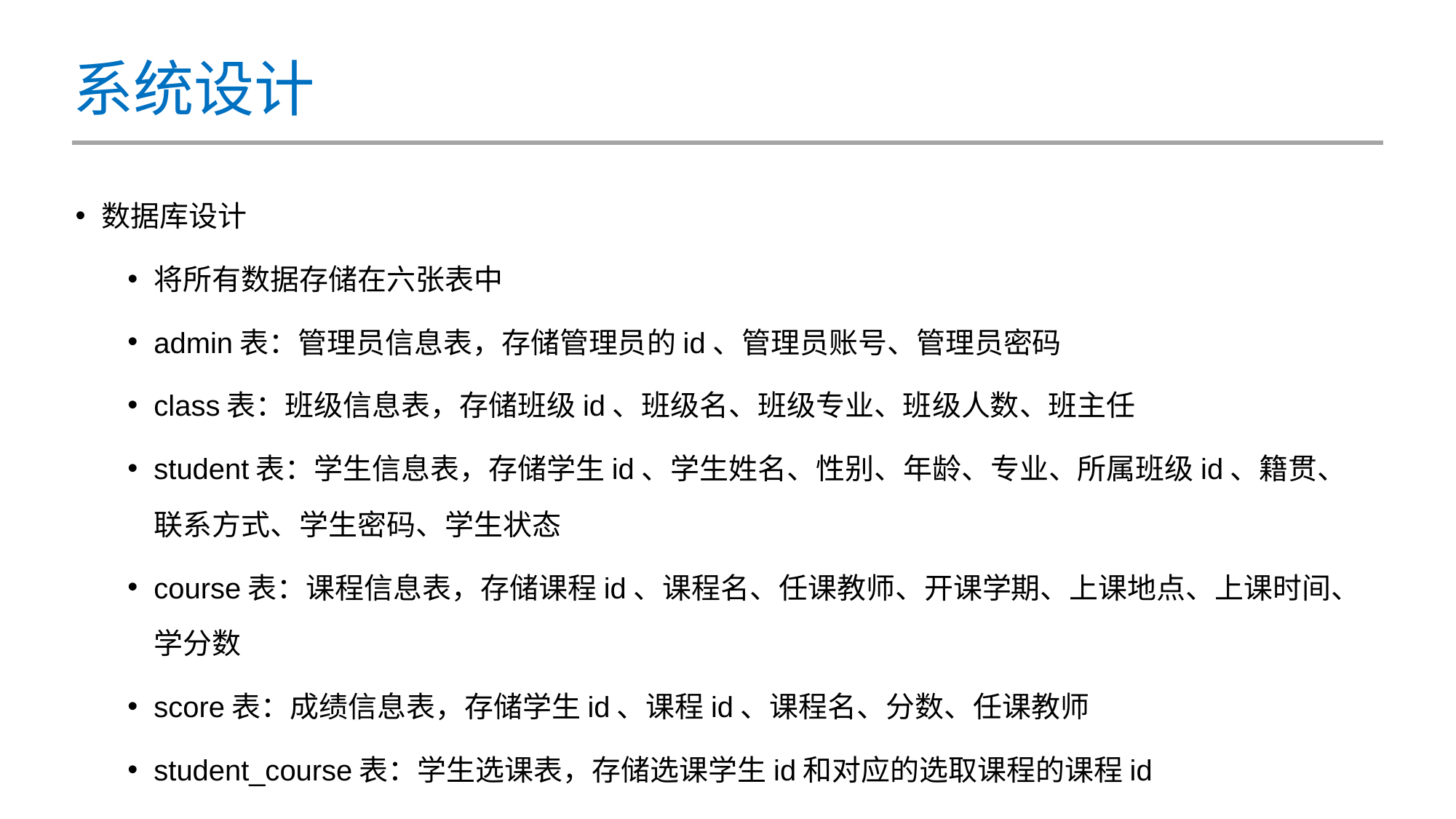

# 系统设计
数据库设计
将所有数据存储在六张表中
admin表：管理员信息表，存储管理员的id、管理员账号、管理员密码
class表：班级信息表，存储班级id、班级名、班级专业、班级人数、班主任
student表：学生信息表，存储学生id、学生姓名、性别、年龄、专业、所属班级id、籍贯、联系方式、学生密码、学生状态
course表：课程信息表，存储课程id、课程名、任课教师、开课学期、上课地点、上课时间、学分数
score表：成绩信息表，存储学生id、课程id、课程名、分数、任课教师
student_course表：学生选课表，存储选课学生id和对应的选取课程的课程id